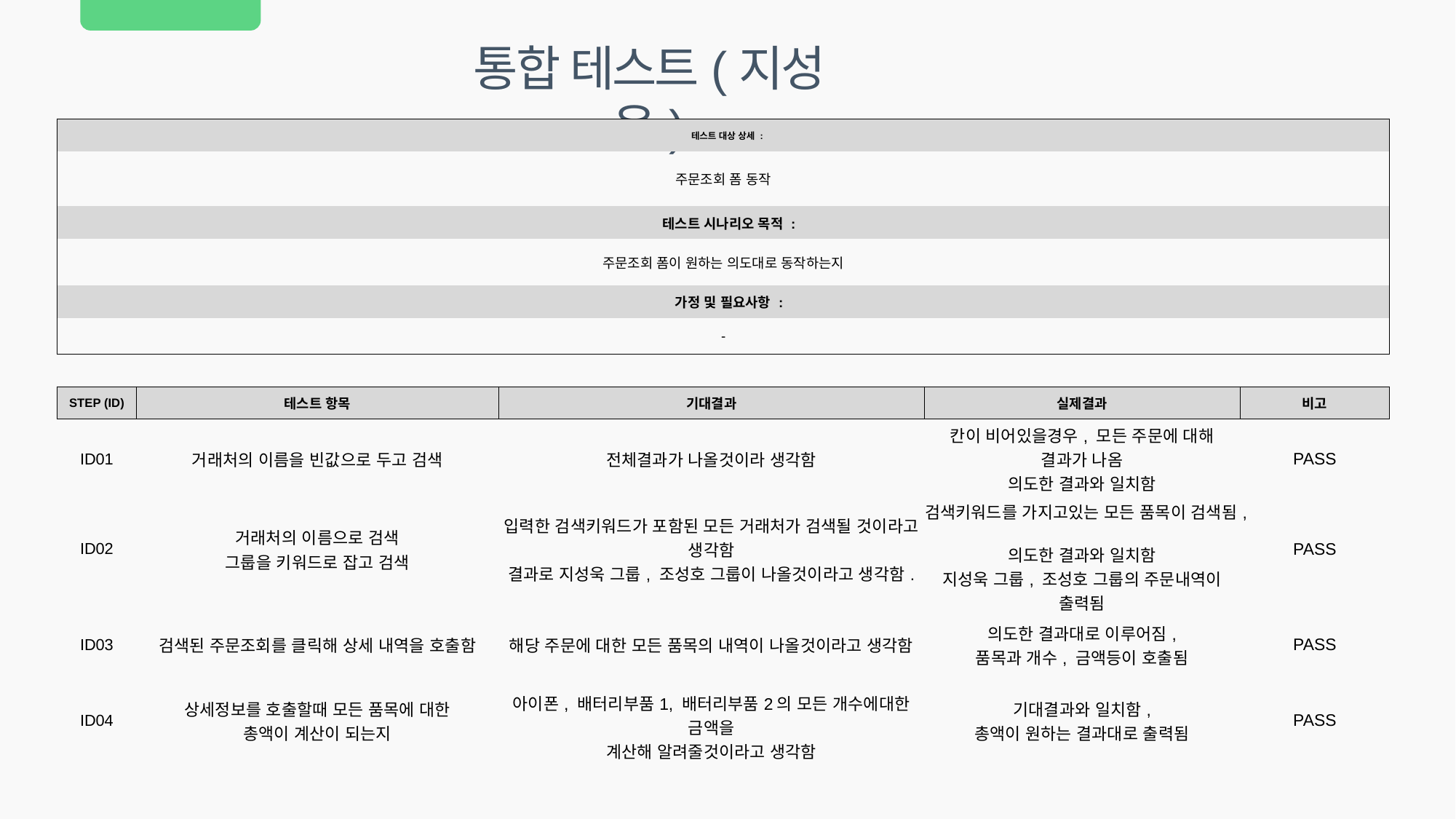

통합 테스트(지성욱)
| 테스트 대상 상세 : |  |  |  |  |  |  |  |  |  |  |  |
| --- | --- | --- | --- | --- | --- | --- | --- | --- | --- | --- | --- |
| 주문조회 폼 동작 |  |  |  |  |  |  |  |  |  |  |  |
| 테스트 시나리오 목적 : |  |  |  |  |  |  |  |  |  |  |  |
| 주문조회 폼이 원하는 의도대로 동작하는지 |  |  |  |  |  |  |  |  |  |  |  |
| 가정 및 필요사항 : |  |  |  |  |  |  |  |  |  |  |  |
| - |  |  |  |  |  |  |  |  |  |  |  |
|  |  |  |  |  |  |  |  |  |  |  |  |
| STEP (ID) | 테스트 항목 |  |  | 기대결과 |  |  | 실제결과 |  |  | 비고 |  |
| ID01 | 거래처의 이름을 빈값으로 두고 검색 |  |  | 전체결과가 나올것이라 생각함 |  |  | 칸이 비어있을경우, 모든 주문에 대해 결과가 나옴 의도한 결과와 일치함 |  |  | PASS |  |
| ID02 | 거래처의 이름으로 검색 그룹을 키워드로 잡고 검색 |  |  | 입력한 검색키워드가 포함된 모든 거래처가 검색될 것이라고 생각함 결과로 지성욱 그룹, 조성호 그룹이 나올것이라고 생각함. |  |  | 검색키워드를 가지고있는 모든 품목이 검색됨, 의도한 결과와 일치함 지성욱 그룹, 조성호 그룹의 주문내역이 출력됨 |  |  | PASS |  |
| ID03 | 검색된 주문조회를 클릭해 상세 내역을 호출함 |  |  | 해당 주문에 대한 모든 품목의 내역이 나올것이라고 생각함 |  |  | 의도한 결과대로 이루어짐, 품목과 개수, 금액등이 호출됨 |  |  | PASS |  |
| ID04 | 상세정보를 호출할때 모든 품목에 대한 총액이 계산이 되는지 |  |  | 아이폰, 배터리부품1, 배터리부품2의 모든 개수에대한 금액을 계산해 알려줄것이라고 생각함 |  |  | 기대결과와 일치함, 총액이 원하는 결과대로 출력됨 |  |  | PASS |  |